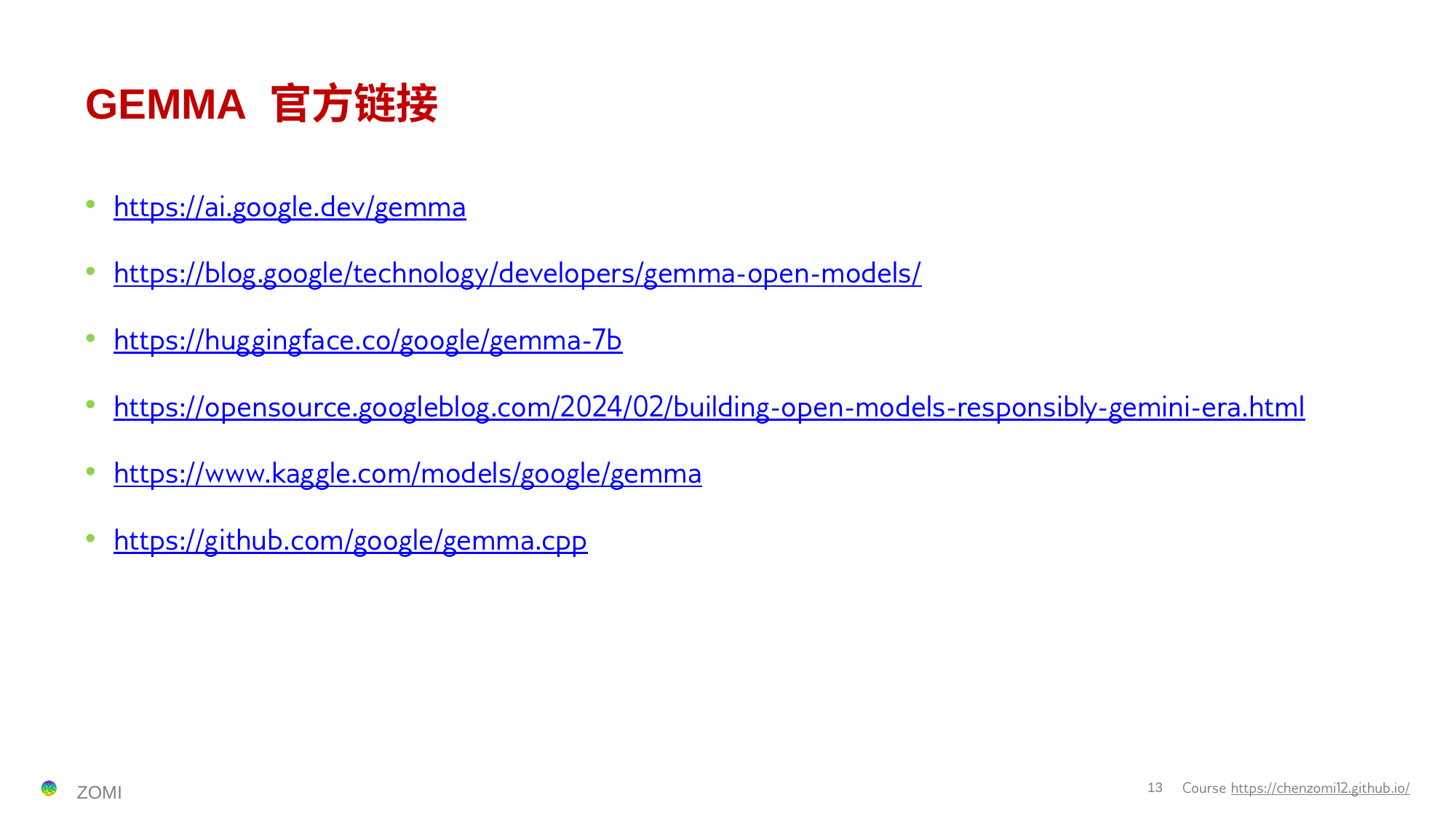

# GEMMA 官方链接
https://ai.google.dev/gemma
https://blog.google/technology/developers/gemma-open-models/
https://huggingface.co/google/gemma-7b
https://opensource.googleblog.com/2024/02/building-open-models-responsibly-gemini-era.html
https://www.kaggle.com/models/google/gemma
https://github.com/google/gemma.cpp